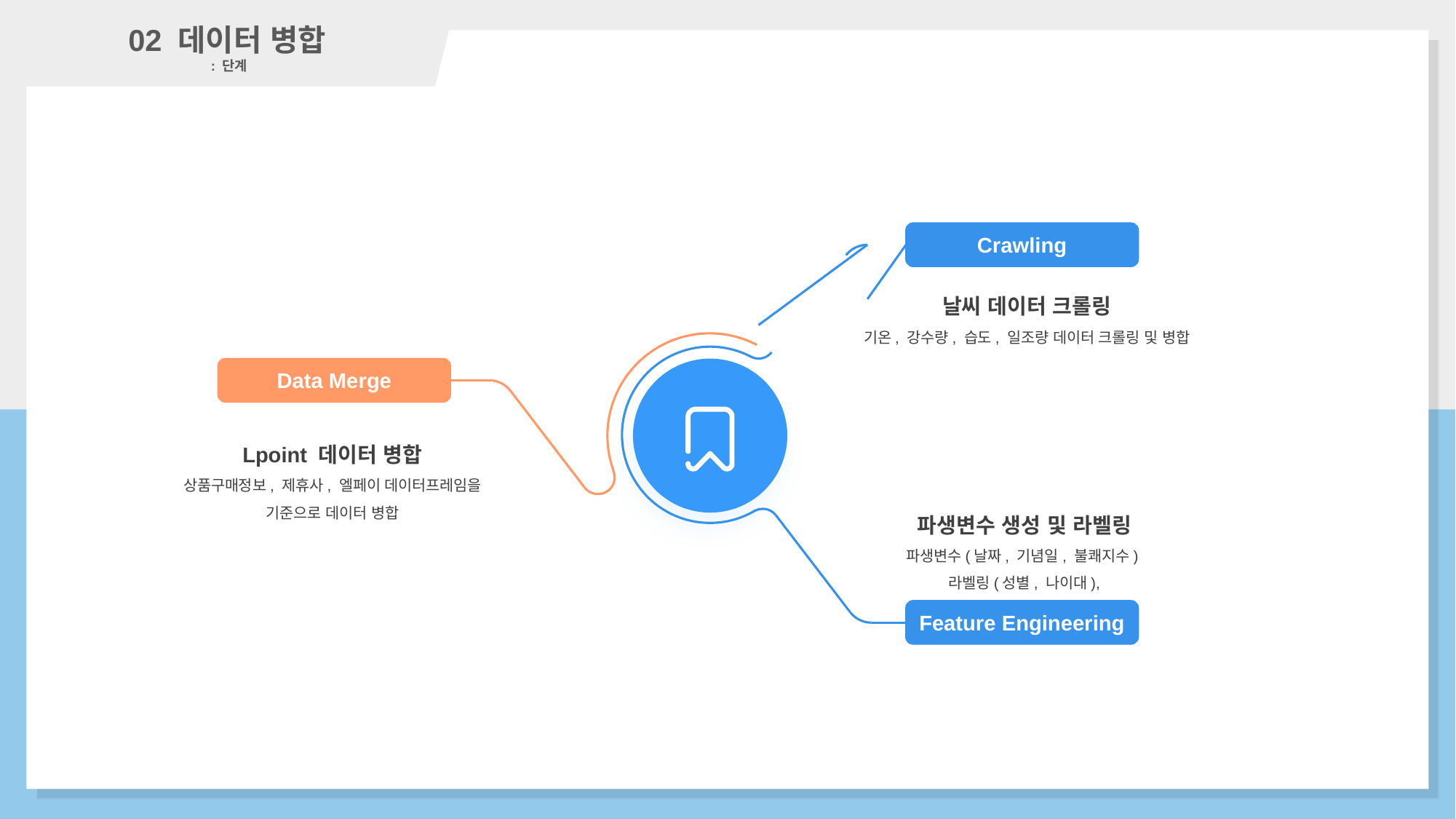

02 데이터 병합
 : 단계
-> 오프라인 구매에 영향을 줄 수 있는 기상 관련 데이터를 활용
Crawling

날씨 데이터 크롤링
기온, 강수량, 습도, 일조량 데이터 크롤링 및 병합

Data Merge

Lpoint 데이터 병합
상품구매정보, 제휴사, 엘페이 데이터프레임을 기준으로 데이터 병합
파생변수 생성 및 라벨링
파생변수(날짜, 기념일, 불쾌지수)
라벨링(성별, 나이대),

Feature Engineering